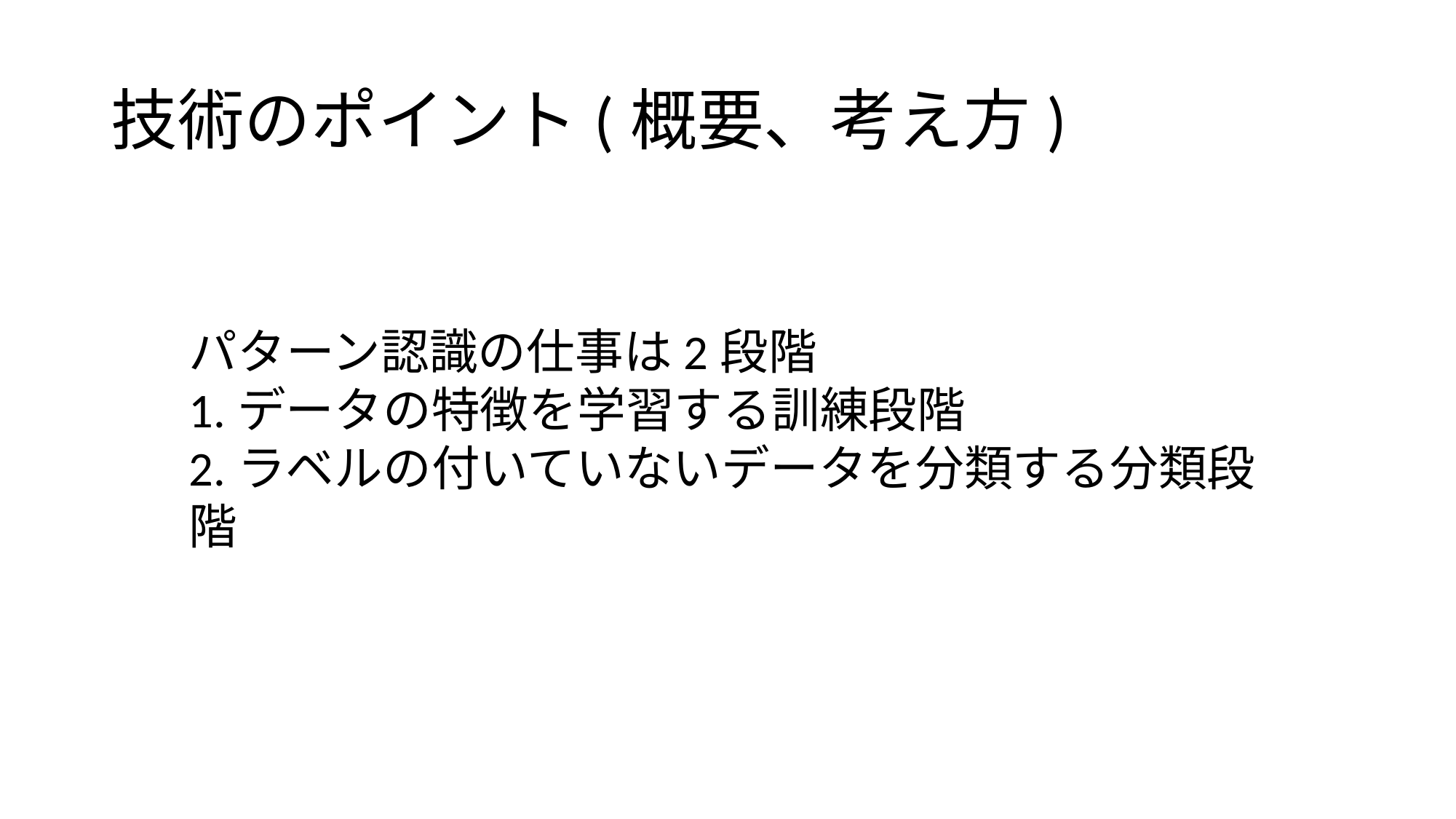

# 技術のポイント(概要、考え方)
パターン認識の仕事は2段階
1.データの特徴を学習する訓練段階
2.ラベルの付いていないデータを分類する分類段階